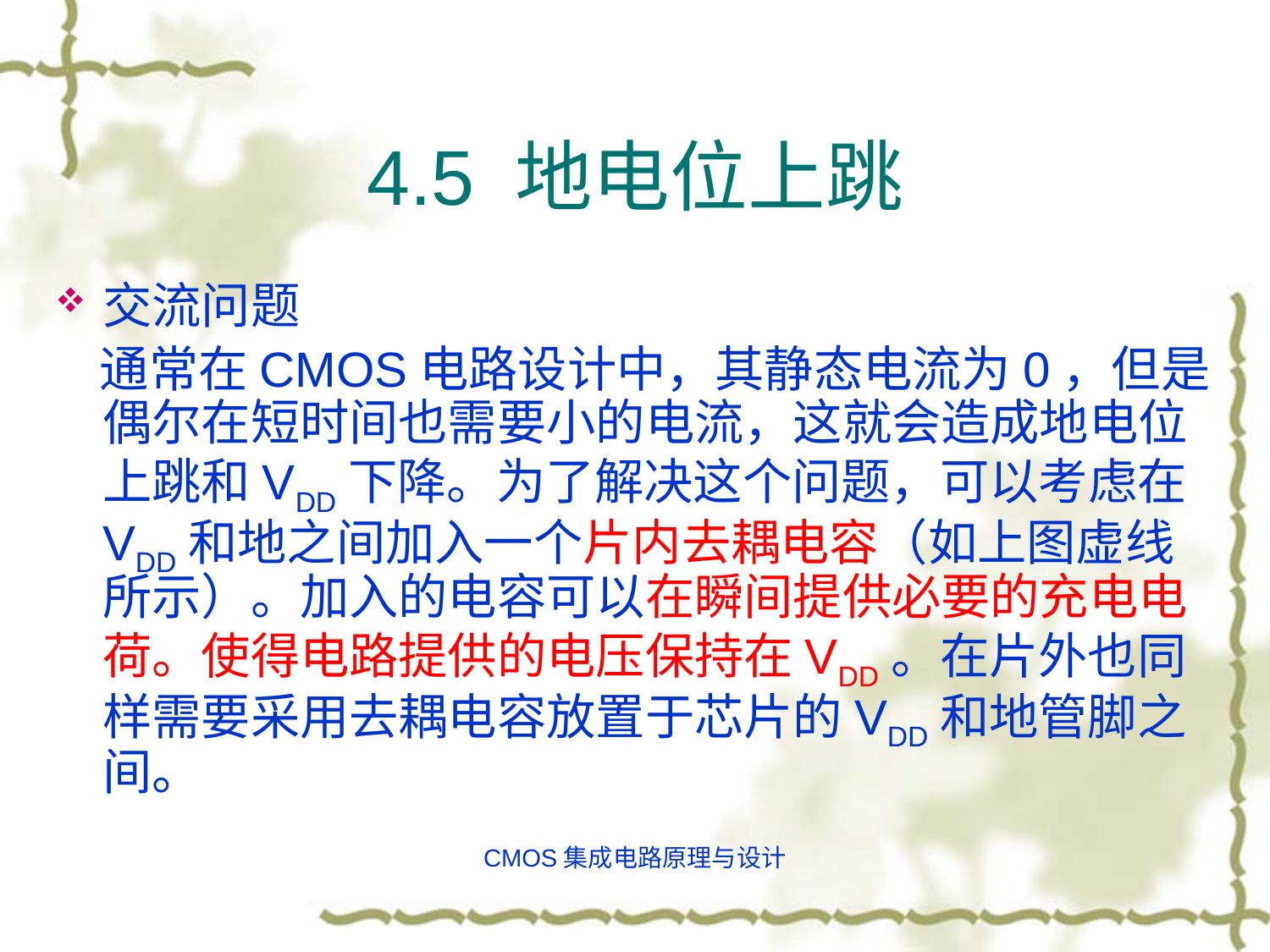

# 4.5 地电位上跳
交流问题
   通常在CMOS电路设计中，其静态电流为0，但是偶尔在短时间也需要小的电流，这就会造成地电位上跳和VDD下降。为了解决这个问题，可以考虑在VDD和地之间加入一个片内去耦电容（如上图虚线所示）。加入的电容可以在瞬间提供必要的充电电荷。使得电路提供的电压保持在VDD。在片外也同样需要采用去耦电容放置于芯片的VDD和地管脚之间。

CMOS集成电路原理与设计
27